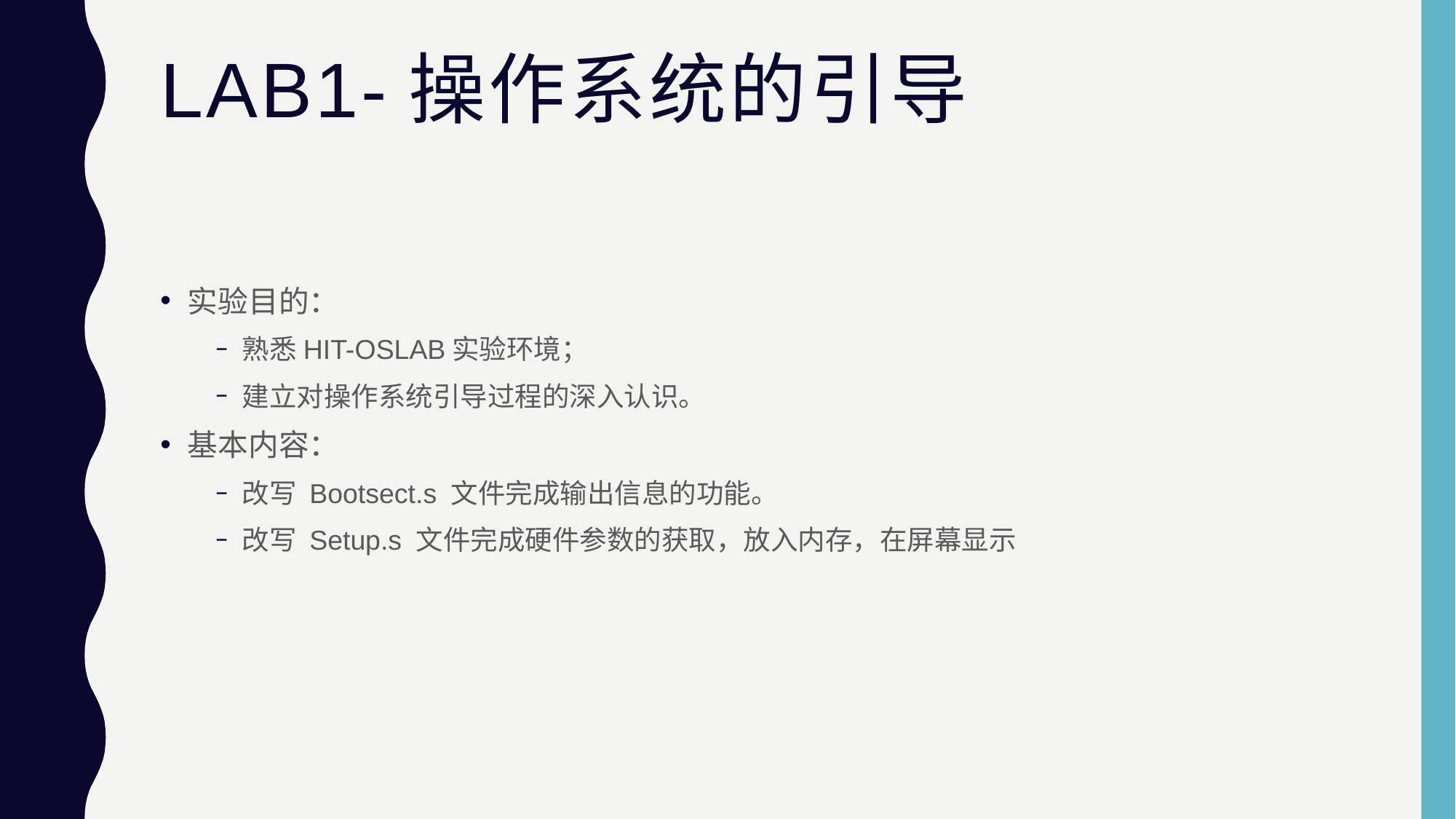

# Lab1-操作系统的引导
实验目的：
熟悉HIT-OSLAB实验环境；
建立对操作系统引导过程的深入认识。
基本内容：
改写 Bootsect.s 文件完成输出信息的功能。
改写 Setup.s 文件完成硬件参数的获取，放入内存，在屏幕显示